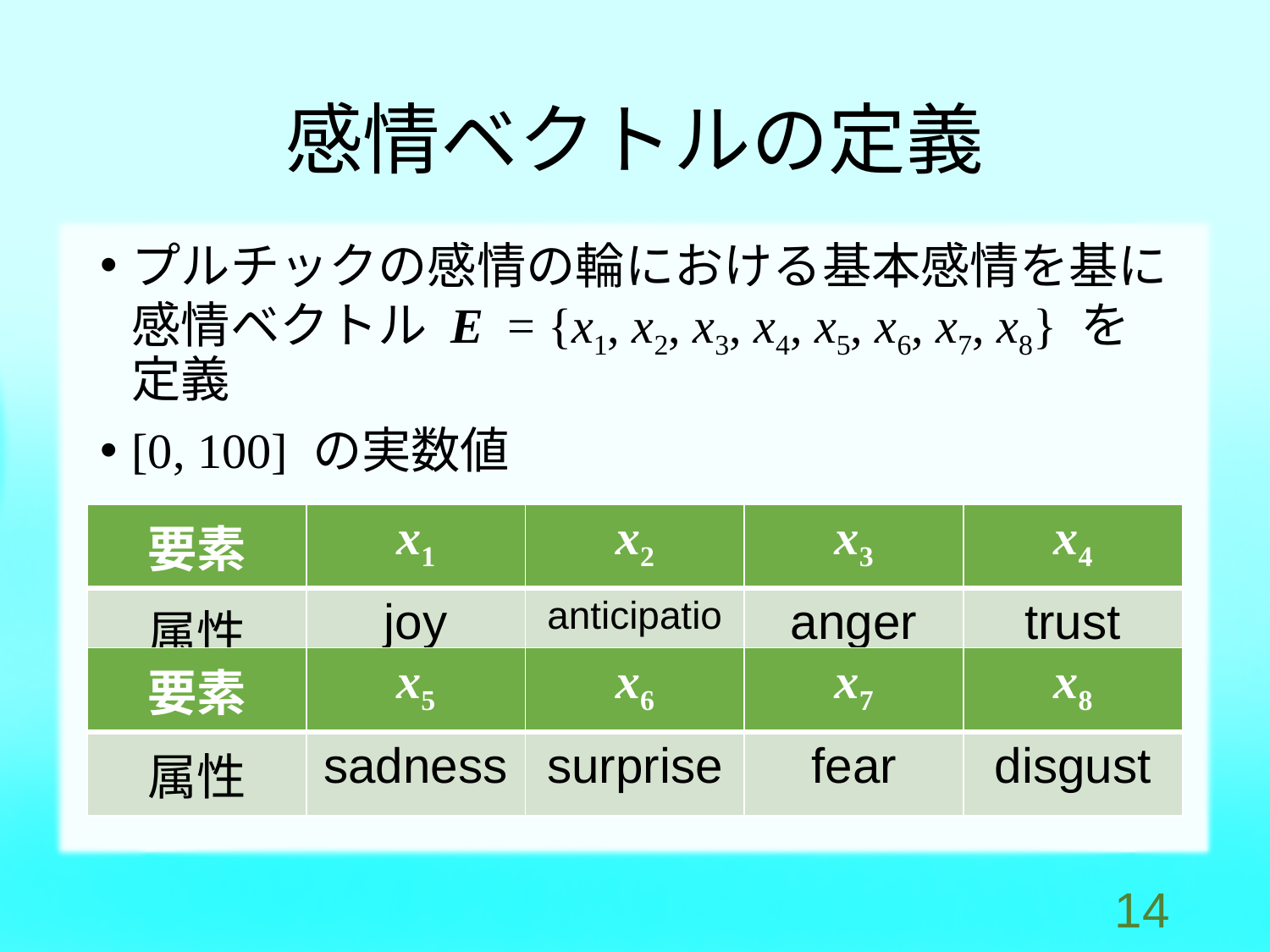

# 感情ベクトルの定義
プルチックの感情の輪における基本感情を基に感情ベクトル E  = {x1, x2, x3, x4, x5, x6, x7, x8} を定義
[0, 100] の実数値

| 要素 | x1 | x2 | x3 | x4 |
| --- | --- | --- | --- | --- |
| 属性 | joy | anticipation | anger | trust |
| 要素 | x5 | x6 | x7 | x8 |
| --- | --- | --- | --- | --- |
| 属性 | sadness | surprise | fear | disgust |
14